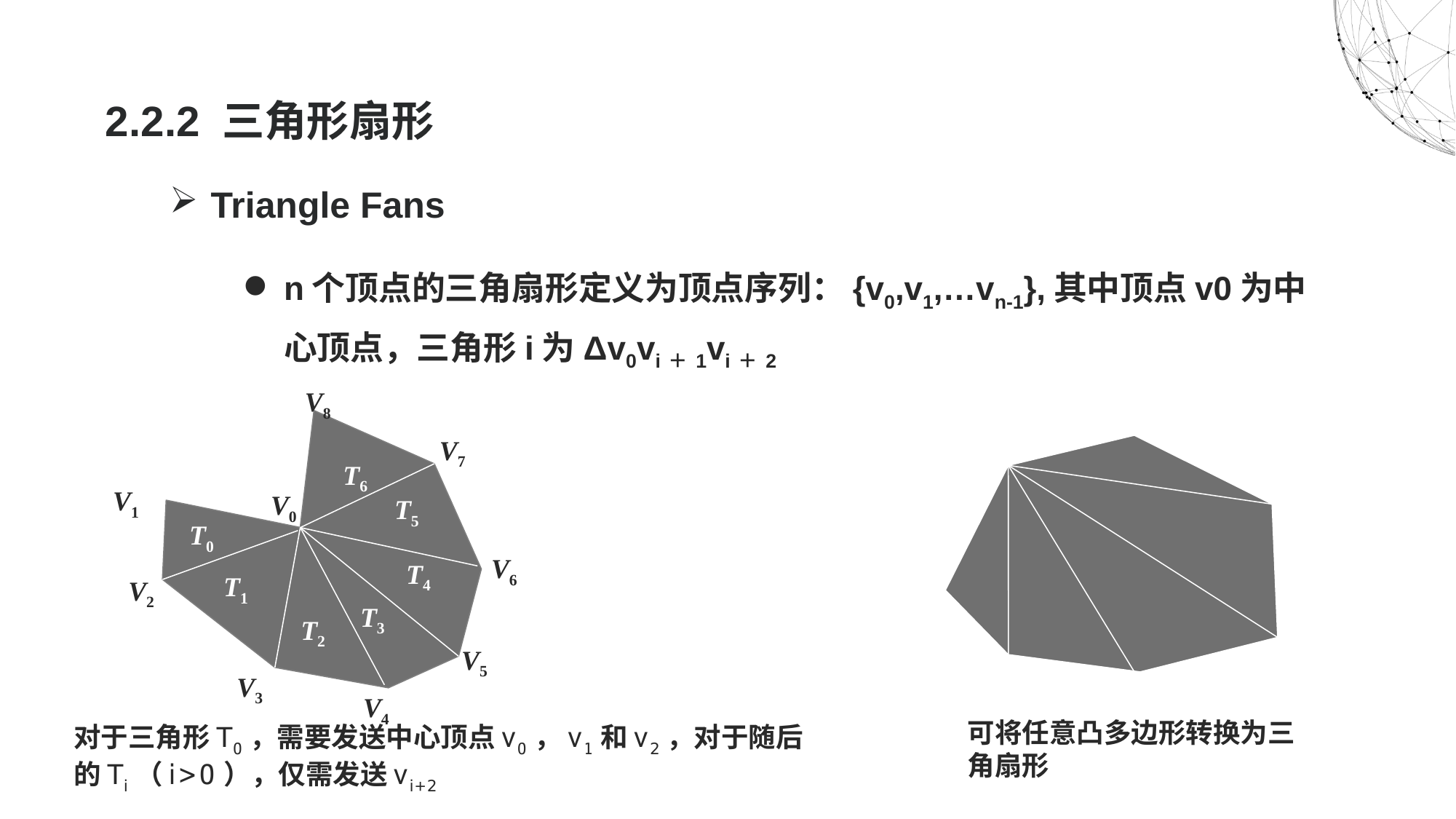

2.2.2 三角形扇形
Triangle Fans
n个顶点的三角扇形定义为顶点序列：{v0,v1,…vn-1},其中顶点v0为中心顶点，三角形i为Δv0vi＋1vi＋2

V8

V7
T6
V1
V0
T5
T0
V6
T4
T1
V2
T3
T2
V5
V3
V4

可将任意凸多边形转换为三角扇形

对于三角形T0，需要发送中心顶点v0，v1和v2，对于随后的Ti（i>0），仅需发送vi+2